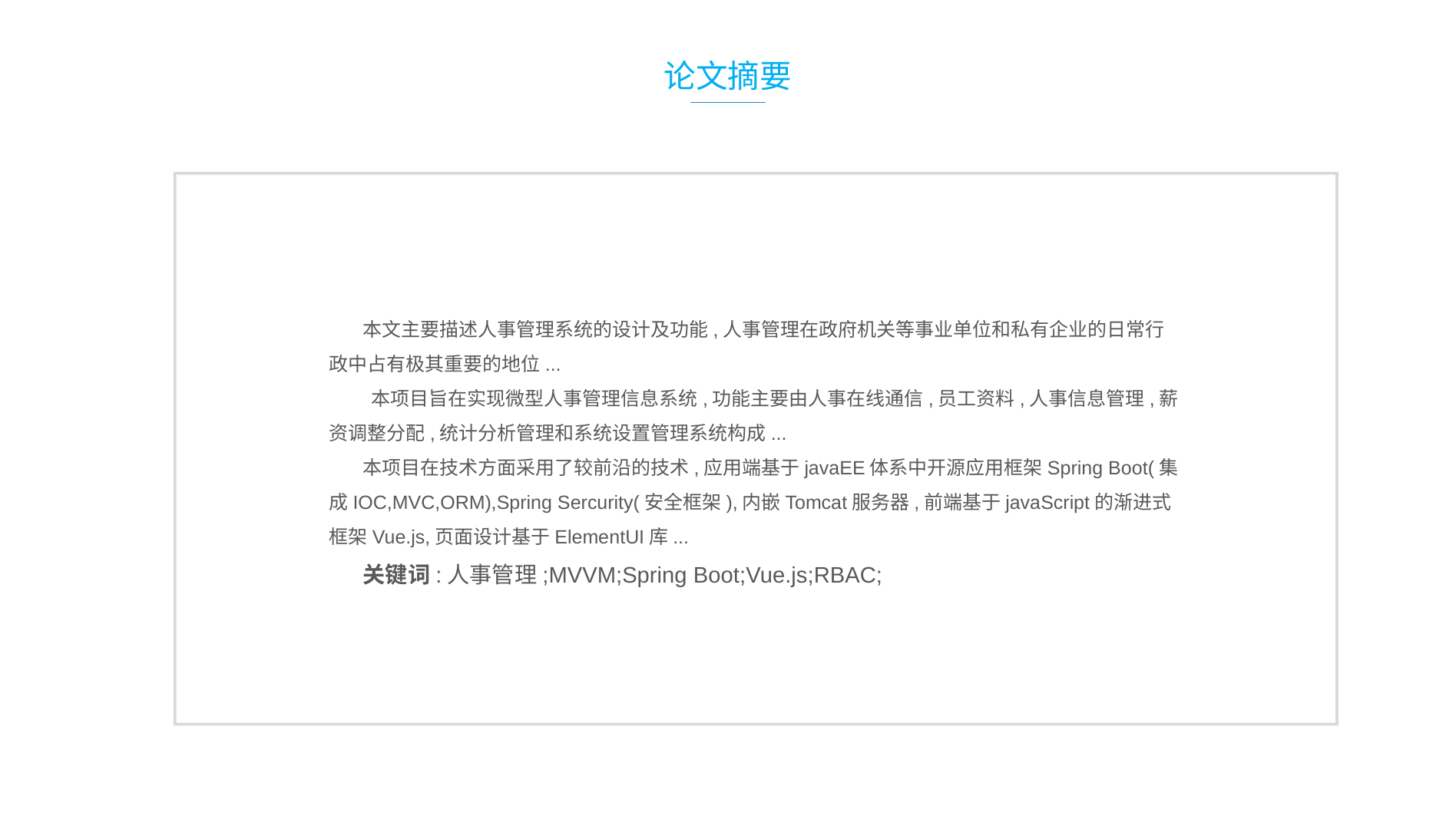

论文摘要

本文主要描述人事管理系统的设计及功能,人事管理在政府机关等事业单位和私有企业的日常行政中占有极其重要的地位...
 本项目旨在实现微型人事管理信息系统,功能主要由人事在线通信,员工资料,人事信息管理,薪资调整分配,统计分析管理和系统设置管理系统构成...
本项目在技术方面采用了较前沿的技术,应用端基于javaEE体系中开源应用框架Spring Boot(集成IOC,MVC,ORM),Spring Sercurity(安全框架),内嵌Tomcat服务器,前端基于javaScript的渐进式框架Vue.js,页面设计基于ElementUI库...
关键词:人事管理;MVVM;Spring Boot;Vue.js;RBAC;
耗时多
效率低下
浪费人力
极易出现错误